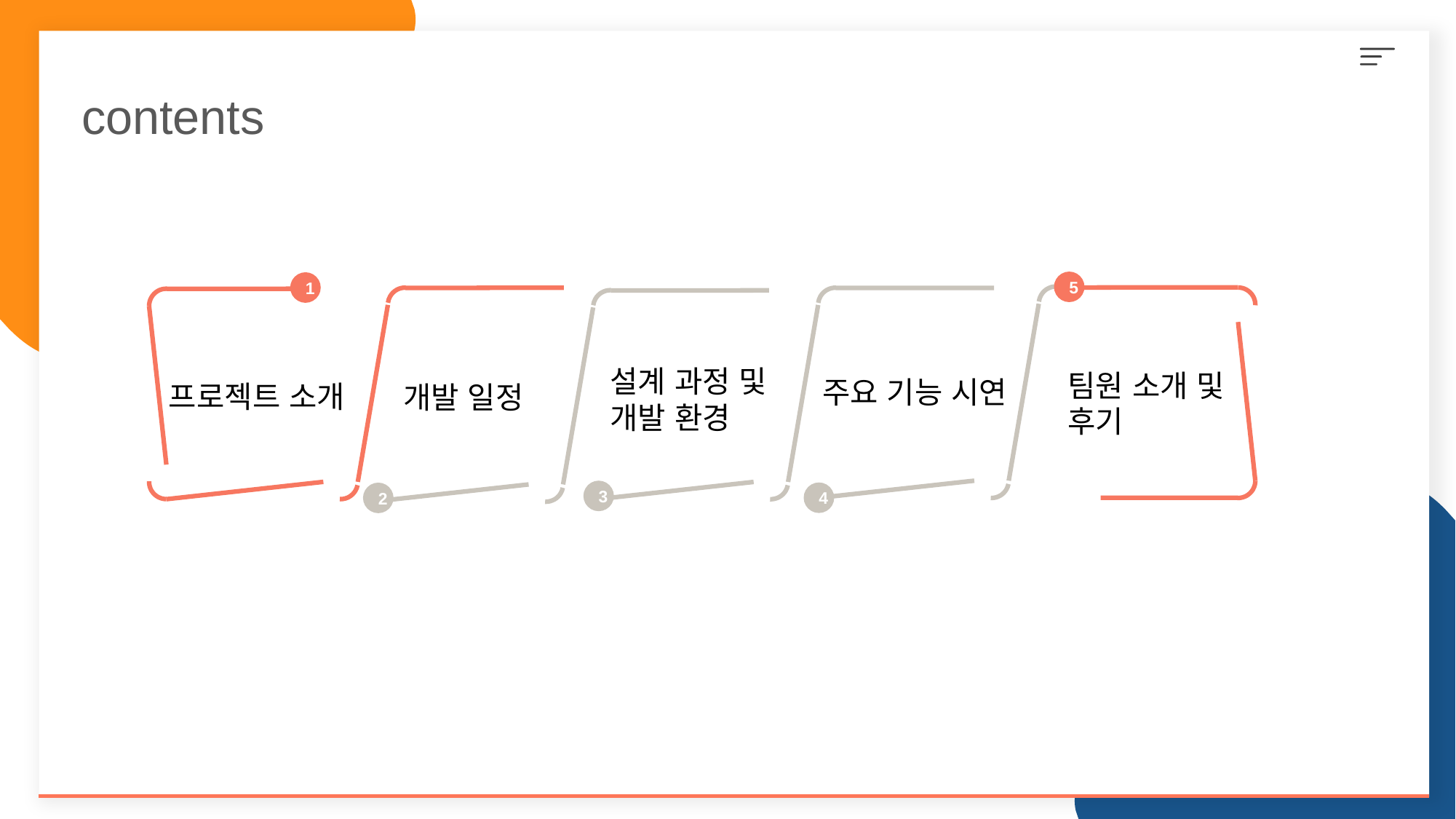

contents

5
1

설계 과정 및
개발 환경
팀원 소개 및
후기
주요 기능 시연
프로젝트 소개
개발 일정

3
4
2